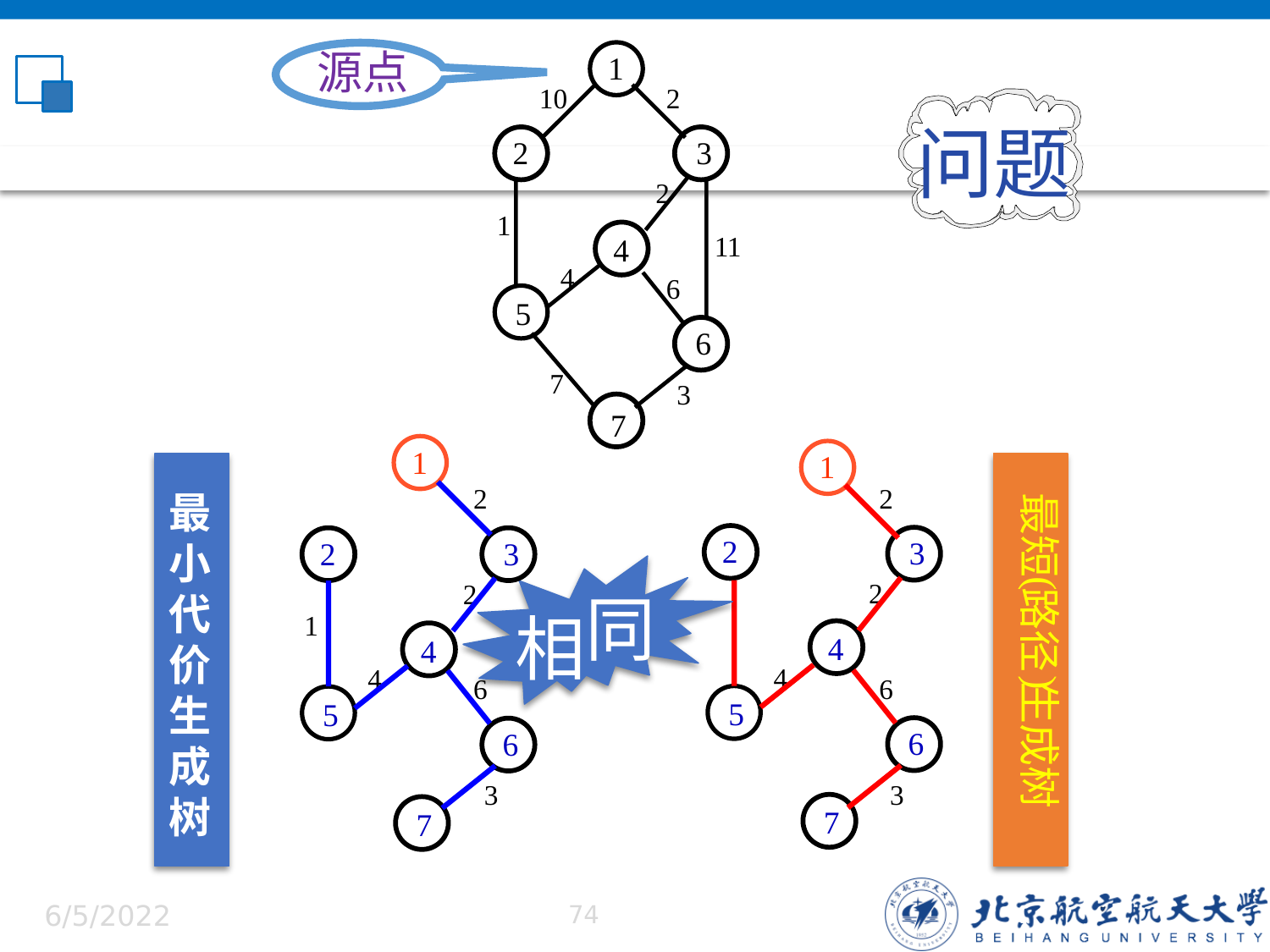

源点

1
10
2

2

3
2

1

11
4
4

6

5

6

7

3

7

问题

1

2

2

3
2

1

4
4
6

5

6

3

7
最小代价生成树

1

2
最短 路径 生成树

2

3
2
(        )

1

4
4

6

5

6

3

7

同
相
6/5/2022
74